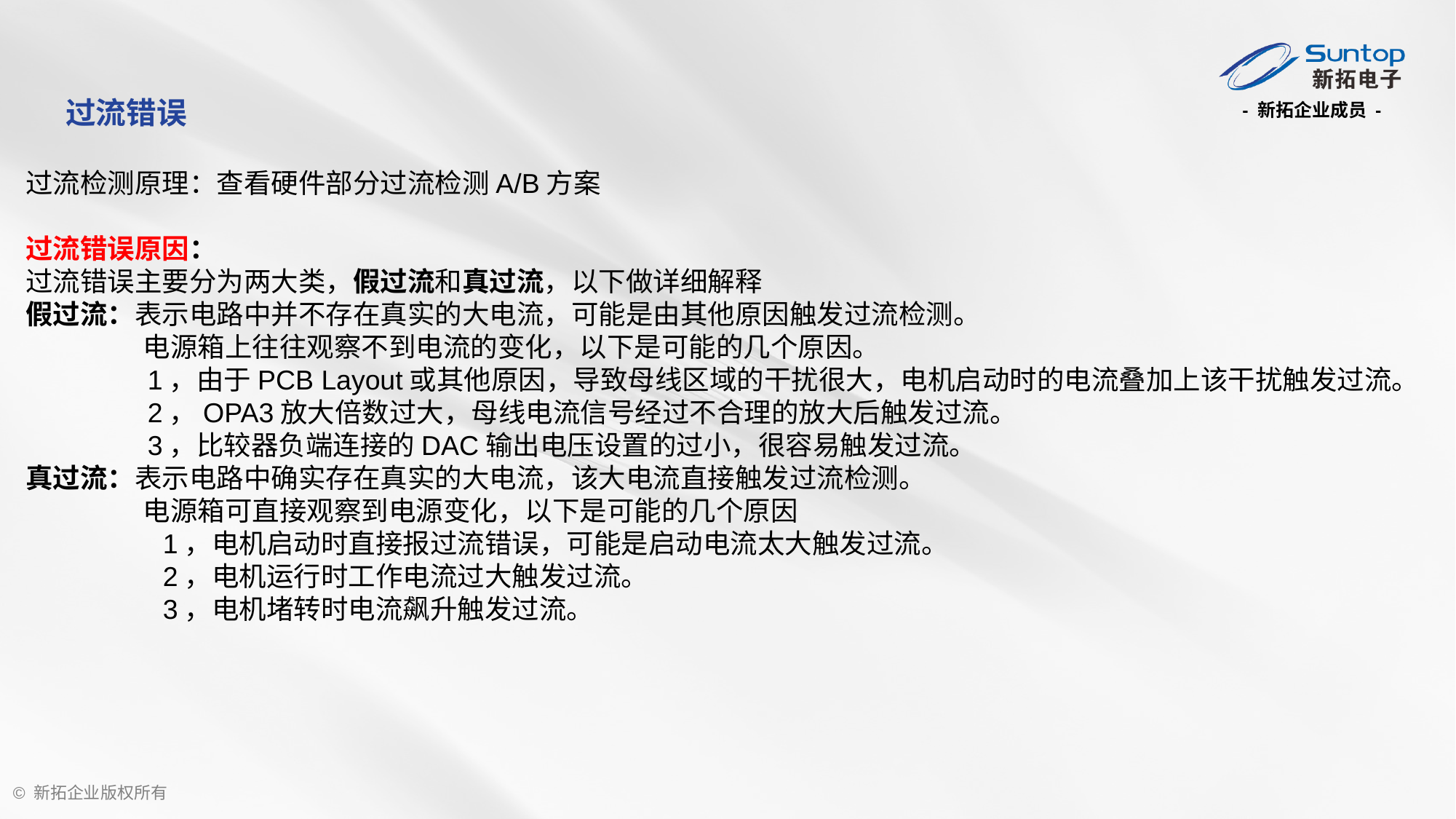

过流错误

过流检测原理：查看硬件部分过流检测A/B方案
过流错误原因：
过流错误主要分为两大类，假过流和真过流，以下做详细解释
假过流：表示电路中并不存在真实的大电流，可能是由其他原因触发过流检测。
                  电源箱上往往观察不到电流的变化，以下是可能的几个原因。
                1，由于PCB Layout或其他原因，导致母线区域的干扰很大，电机启动时的电流叠加上该干扰触发过流。
                2，OPA3放大倍数过大，母线电流信号经过不合理的放大后触发过流。
                3，比较器负端连接的DAC输出电压设置的过小，很容易触发过流。
真过流：表示电路中确实存在真实的大电流，该大电流直接触发过流检测。
                  电源箱可直接观察到电源变化，以下是可能的几个原因
                  1，电机启动时直接报过流错误，可能是启动电流太大触发过流。
                  2，电机运行时工作电流过大触发过流。
                  3，电机堵转时电流飙升触发过流。